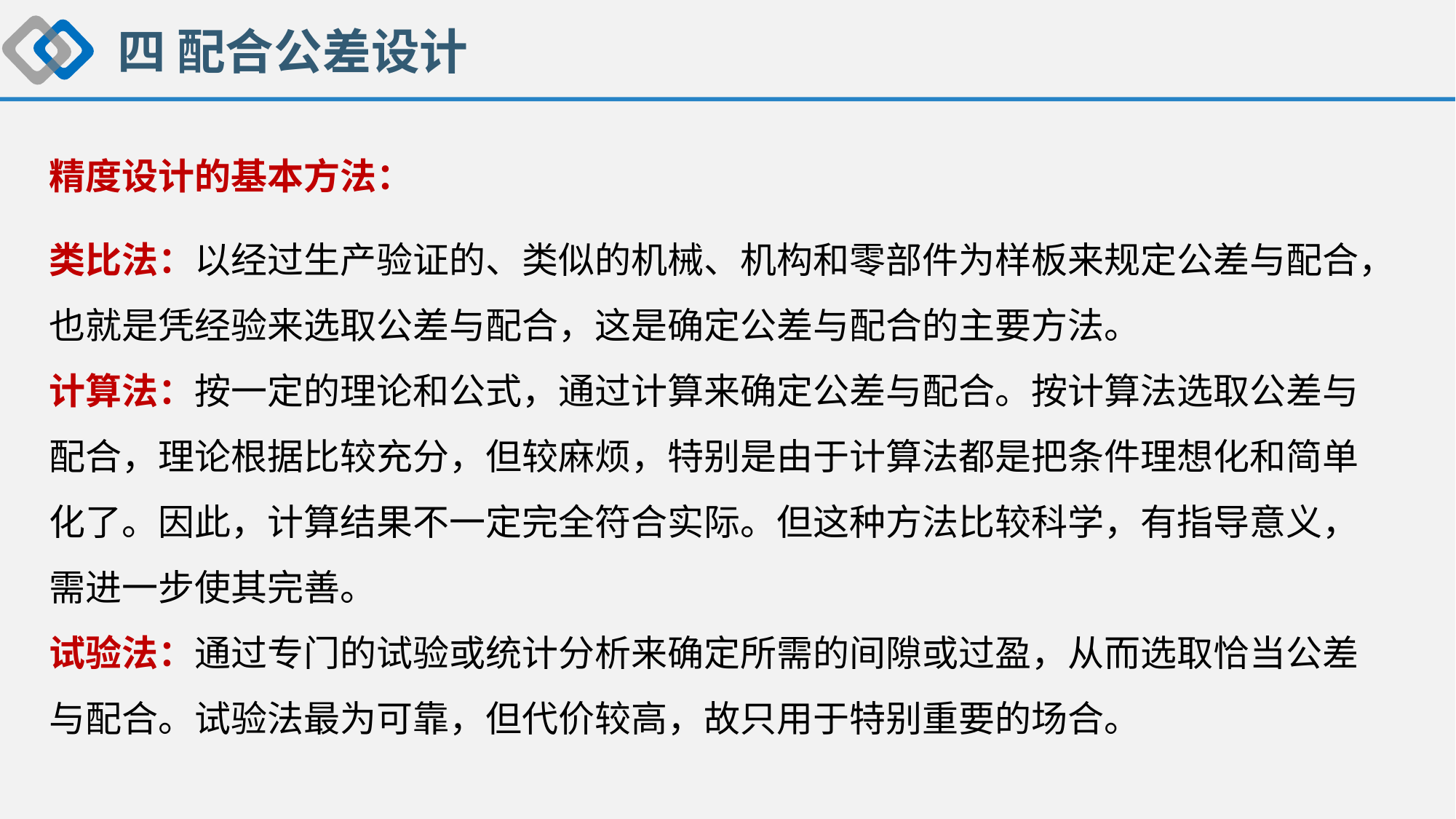

四 配合公差设计
精度设计的基本方法：
类比法：以经过生产验证的、类似的机械、机构和零部件为样板来规定公差与配合，也就是凭经验来选取公差与配合，这是确定公差与配合的主要方法。
计算法：按一定的理论和公式，通过计算来确定公差与配合。按计算法选取公差与配合，理论根据比较充分，但较麻烦，特别是由于计算法都是把条件理想化和简单化了。因此，计算结果不一定完全符合实际。但这种方法比较科学，有指导意义，需进一步使其完善。
试验法：通过专门的试验或统计分析来确定所需的间隙或过盈，从而选取恰当公差与配合。试验法最为可靠，但代价较高，故只用于特别重要的场合。